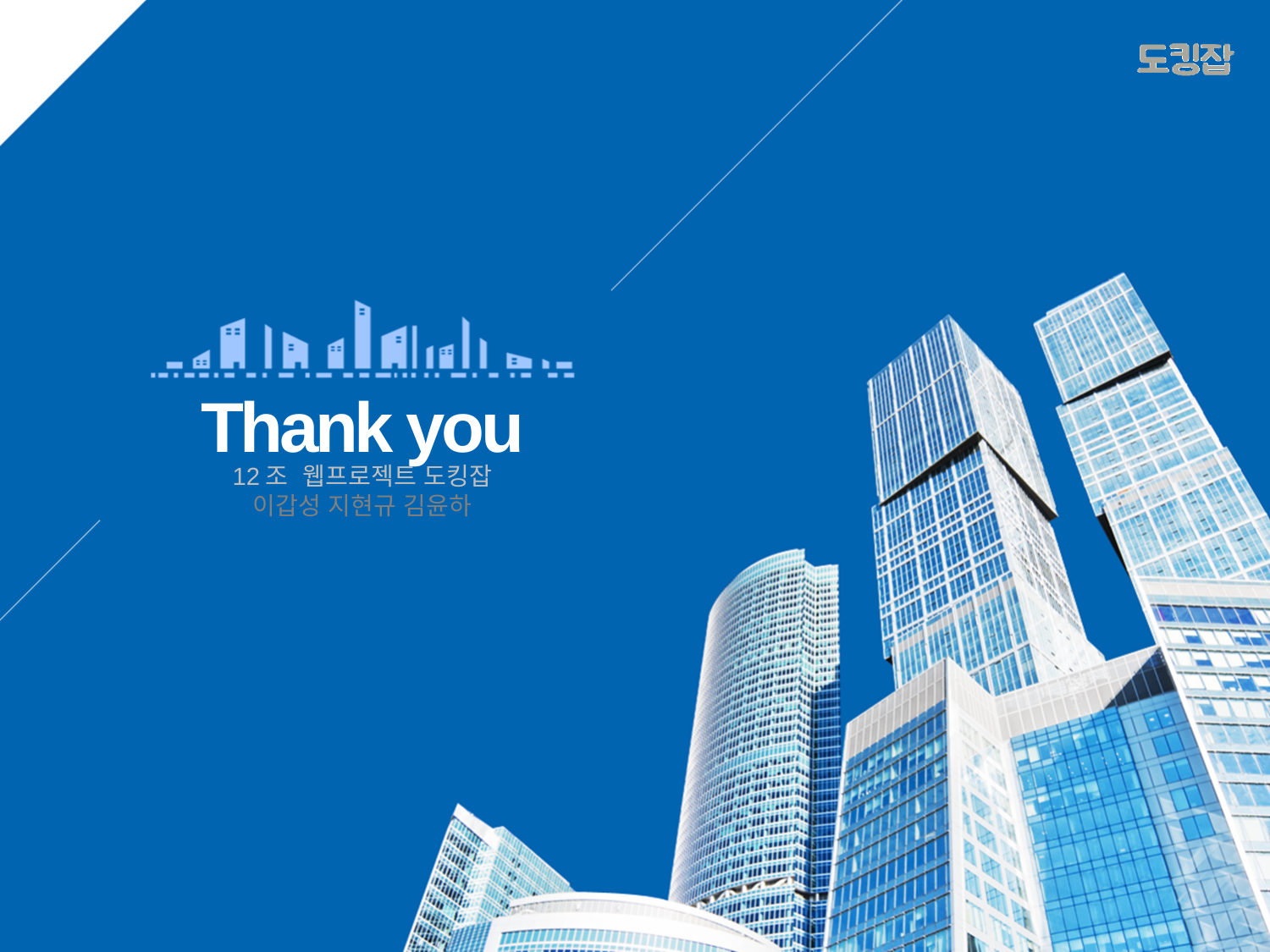

Thank you
12조  웹프로젝트 도킹잡
이갑성 지현규 김윤하